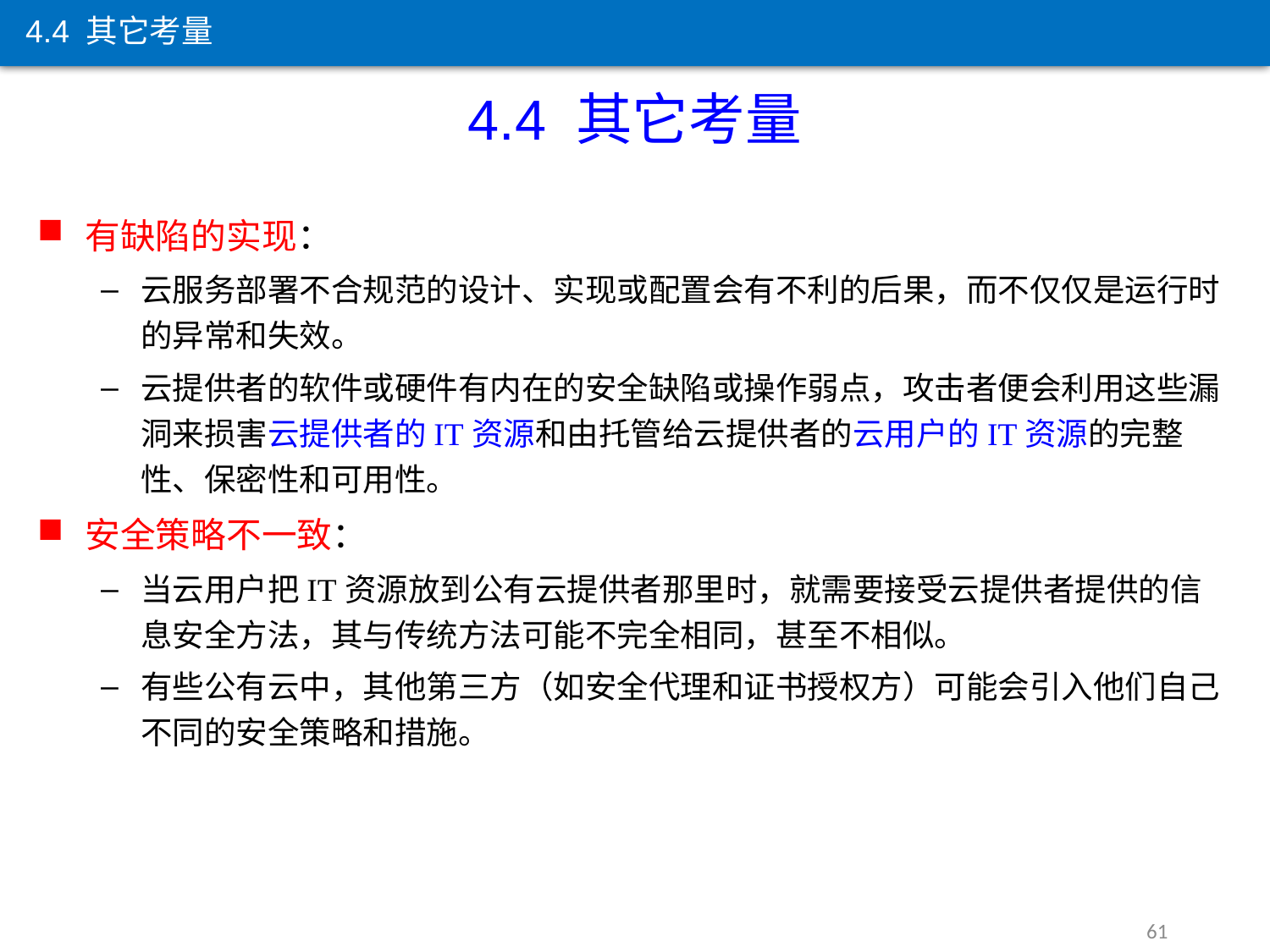

4.4 其它考量
4.4 其它考量
有缺陷的实现：
云服务部署不合规范的设计、实现或配置会有不利的后果，而不仅仅是运行时的异常和失效。
云提供者的软件或硬件有内在的安全缺陷或操作弱点，攻击者便会利用这些漏洞来损害云提供者的IT资源和由托管给云提供者的云用户的IT资源的完整性、保密性和可用性。
安全策略不一致：
当云用户把IT资源放到公有云提供者那里时，就需要接受云提供者提供的信息安全方法，其与传统方法可能不完全相同，甚至不相似。
有些公有云中，其他第三方（如安全代理和证书授权方）可能会引入他们自己不同的安全策略和措施。
61